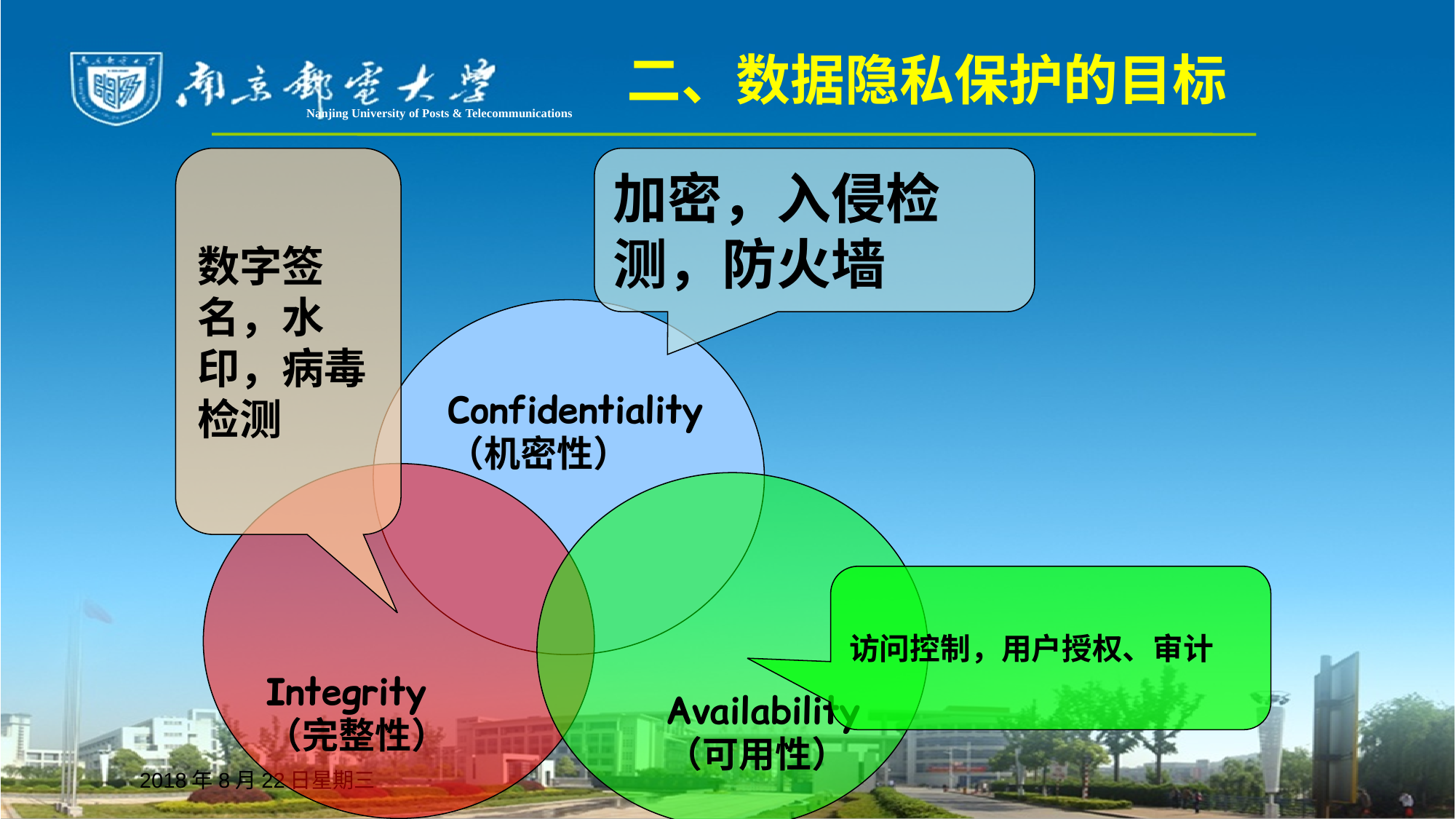

二、数据隐私保护的目标
Nanjing University of Posts & Telecommunications

数字签名，水印，病毒检测
加密，入侵检测，防火墙

Confidentiality （机密性）

访问控制，用户授权、审计
Integrity（完整性）
Availability（可用性）